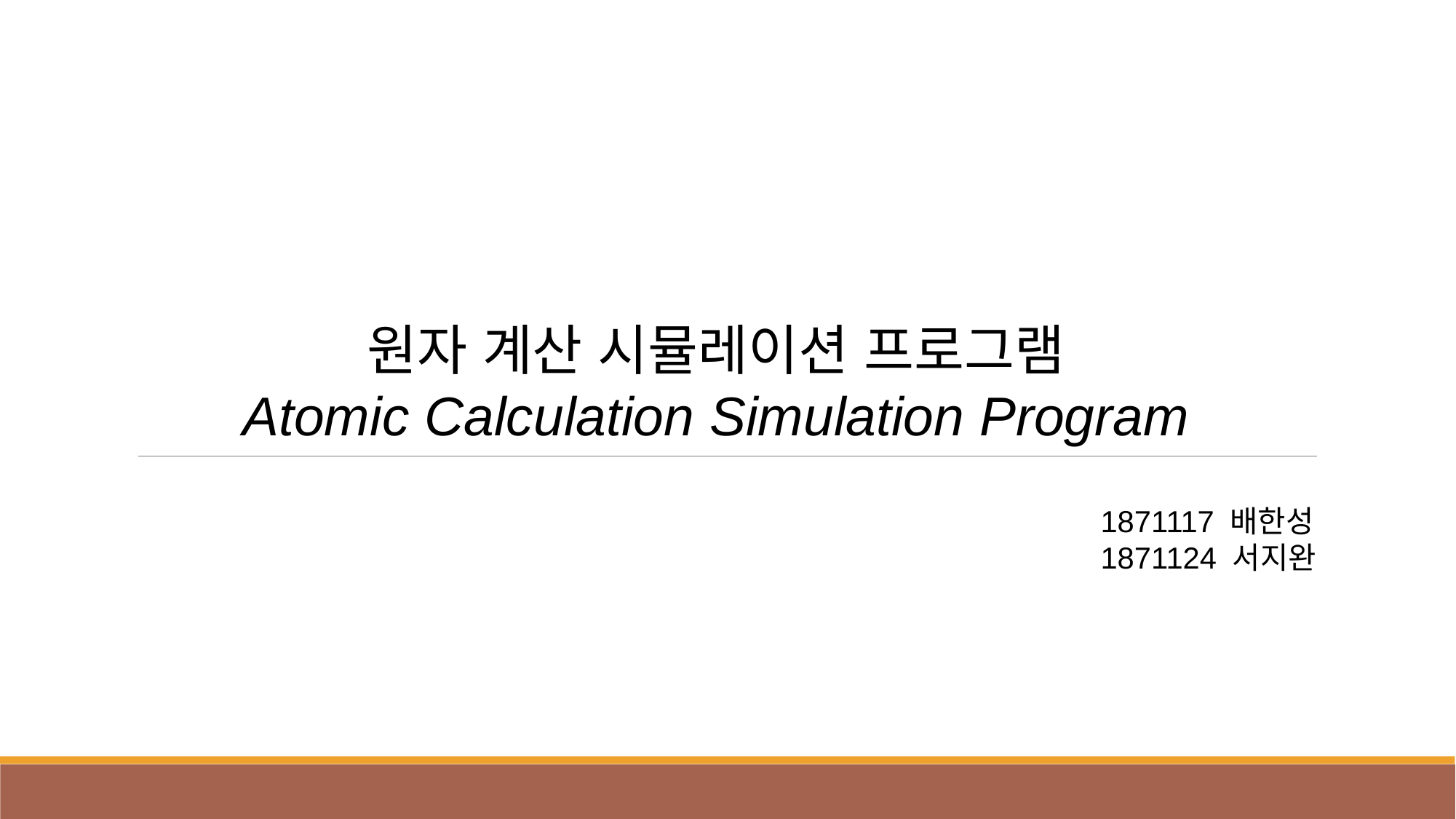

원자 계산 시뮬레이션 프로그램
Atomic Calculation Simulation Program
1871117 배한성
1871124 서지완